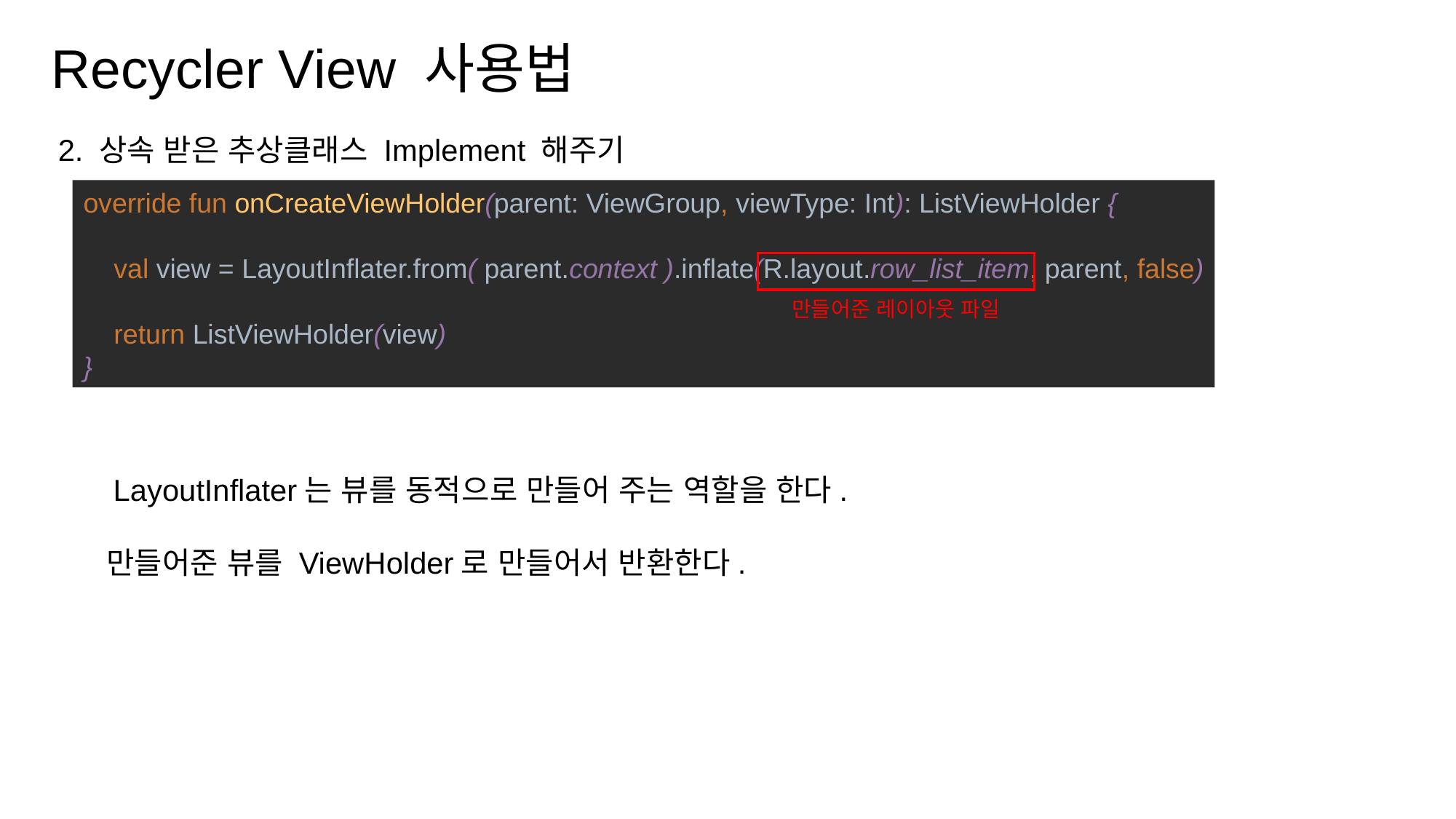

Recycler View 사용법
나눔스퀘어OTF ExtraBold
2. 상속 받은 추상클래스 Implement 해주기
나눔스퀘어OTF Bold
나눔스퀘어OTF
override fun onCreateViewHolder(parent: ViewGroup, viewType: Int): ListViewHolder {
    val view = LayoutInflater.from( parent.context ).inflate(R.layout.row_list_item, parent, false)
    return ListViewHolder(view)
}

만들어준 레이아웃 파일
나눔스퀘어_ac ExtraBold
나눔스퀘어_ac Bold
나눔스퀘어_ac
LayoutInflater는 뷰를 동적으로 만들어 주는 역할을 한다.
나눔스퀘어 ExtraBold
만들어준 뷰를 ViewHolder로 만들어서 반환한다.
나눔스퀘어 Bold
나눔스퀘어
XML
나눔스퀘어 Light
Kotlin